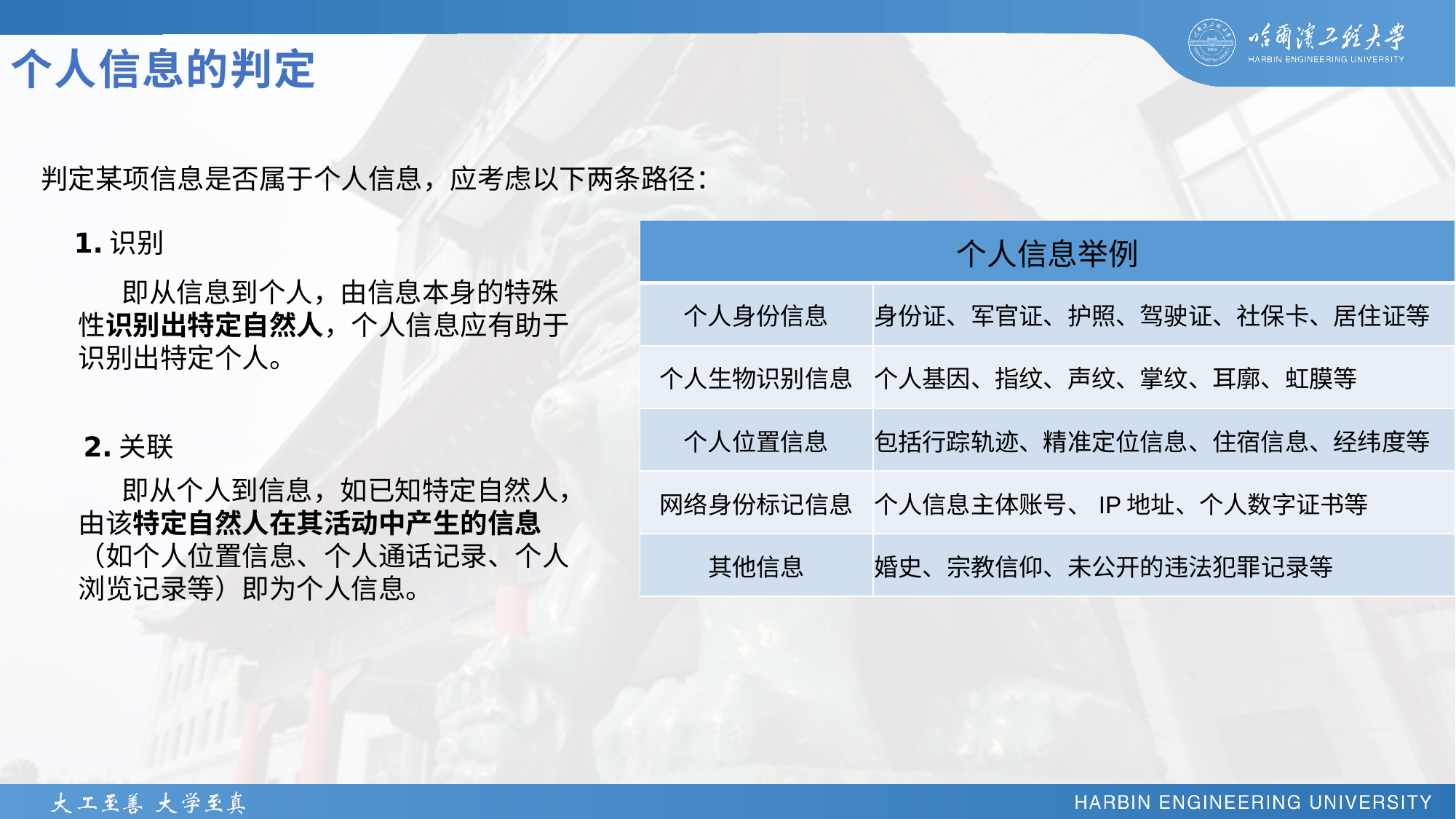

# 个人信息的判定
判定某项信息是否属于个人信息，应考虑以下两条路径：
| 个人信息举例 |  |
| --- | --- |
| 个人身份信息 | 身份证、军官证、护照、驾驶证、社保卡、居住证等 |
| 个人生物识别信息 | 个人基因、指纹、声纹、掌纹、耳廓、虹膜等 |
| 个人位置信息 | 包括行踪轨迹、精准定位信息、住宿信息、经纬度等 |
| 网络身份标记信息 | 个人信息主体账号、IP地址、个人数字证书等 |
| 其他信息 | 婚史、宗教信仰、未公开的违法犯罪记录等 |
1.识别
      即从信息到个人，由信息本身的特殊性识别出特定自然人，个人信息应有助于识别出特定个人。
 2.关联
      即从个人到信息，如已知特定自然人，由该特定自然人在其活动中产生的信息（如个人位置信息、个人通话记录、个人浏览记录等）即为个人信息。